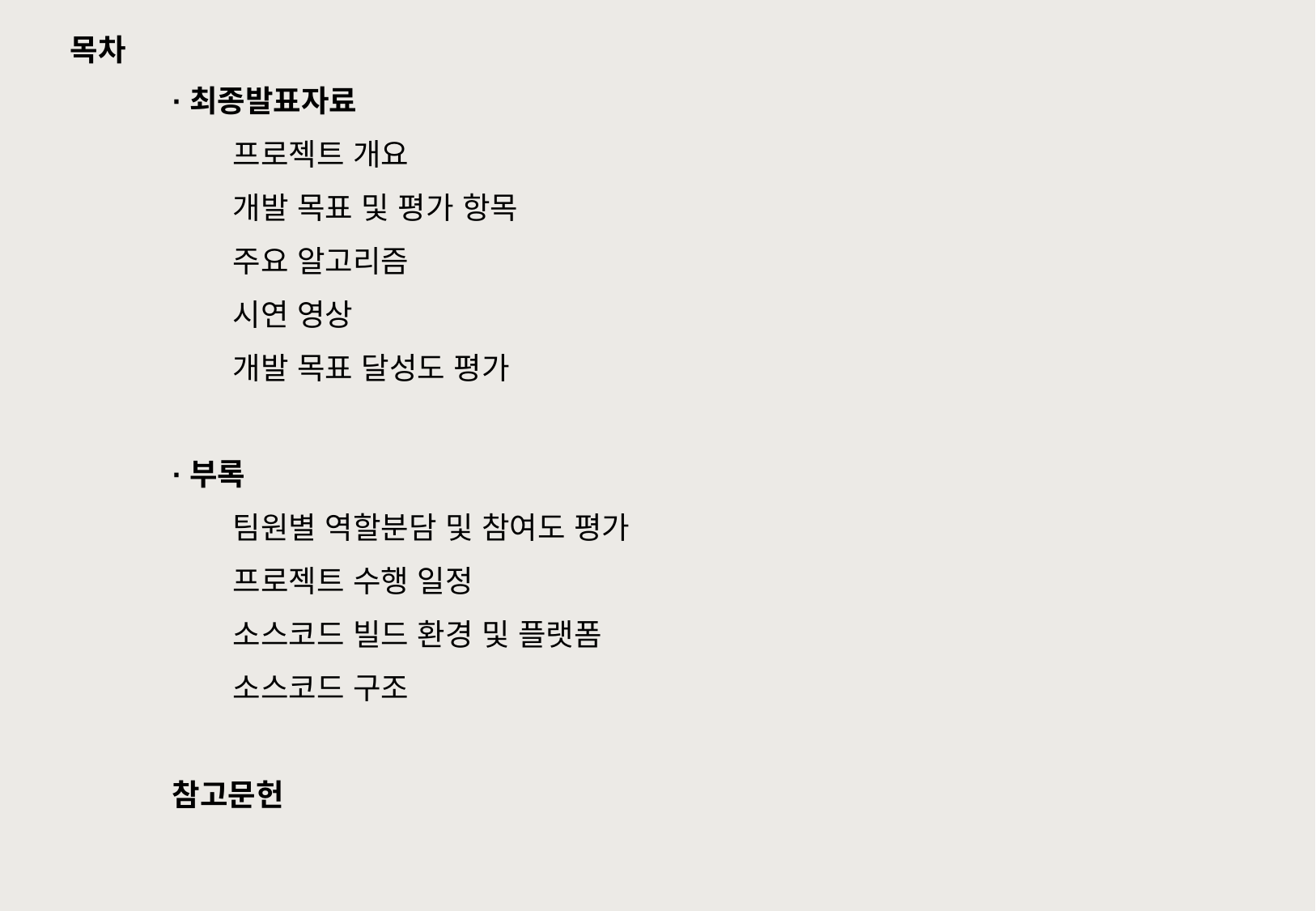

목차
·최종발표자료
프로젝트 개요
개발 목표 및 평가 항목
주요 알고리즘
시연 영상
개발 목표 달성도 평가

·부록
팀원별 역할분담 및 참여도 평가
프로젝트 수행 일정
소스코드 빌드 환경 및 플랫폼
소스코드 구조

참고문헌